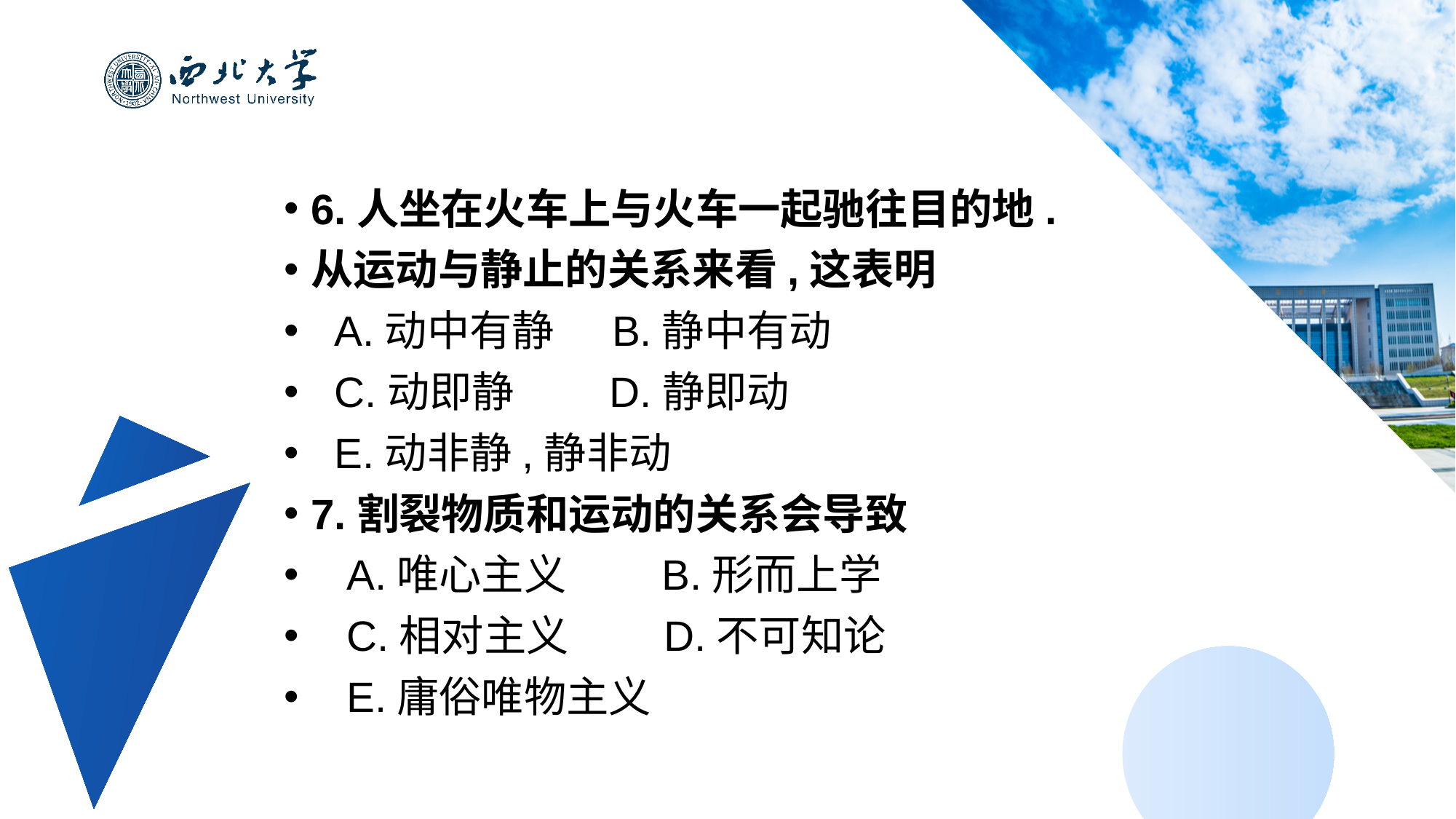

6.人坐在火车上与火车一起驰往目的地.
从运动与静止的关系来看,这表明
  A.动中有静     B.静中有动
  C.动即静         D.静即动
  E.动非静,静非动
7.割裂物质和运动的关系会导致
   A.唯心主义         B.形而上学
   C.相对主义         D.不可知论
   E.庸俗唯物主义